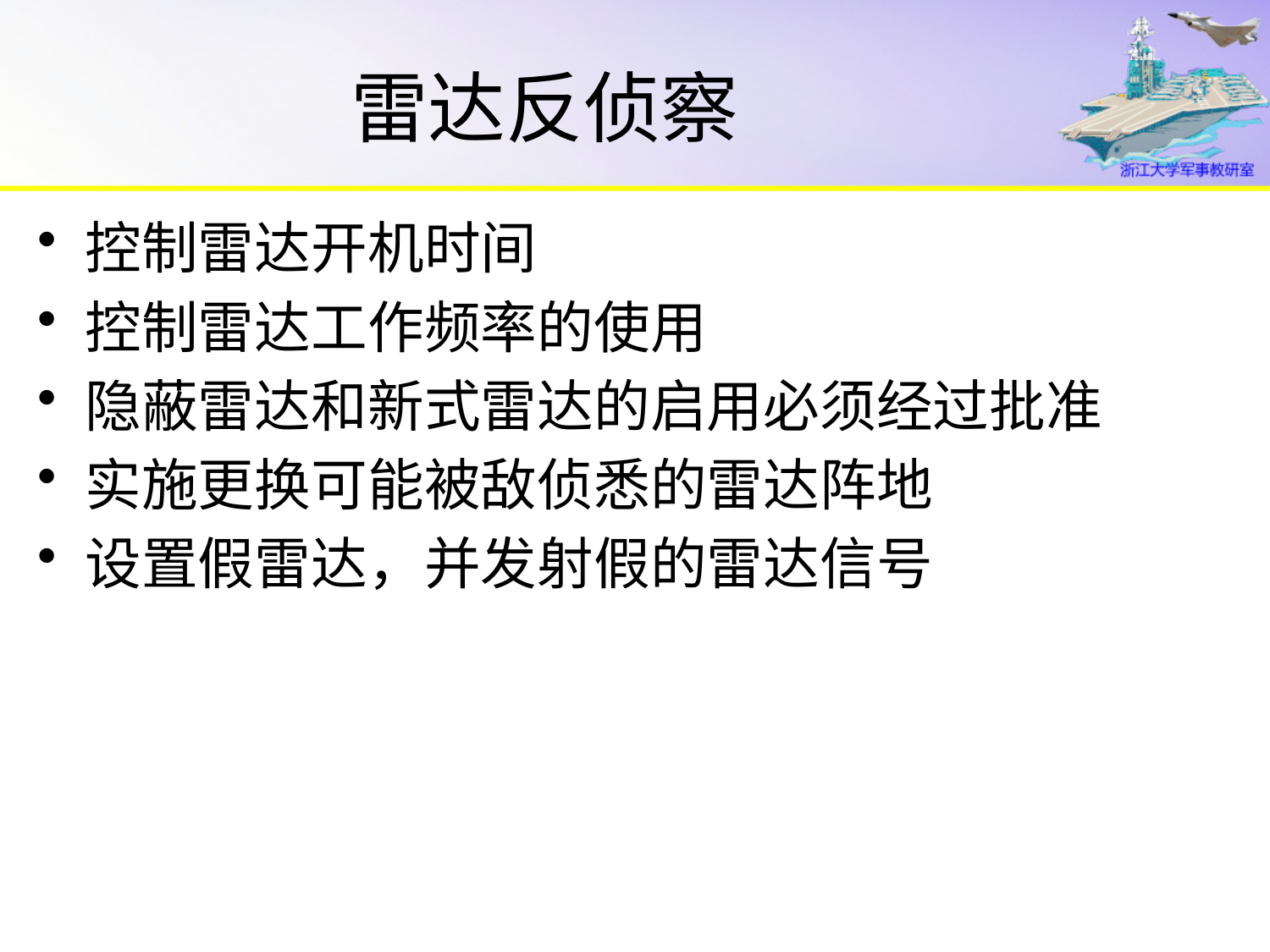

# 雷达反侦察
控制雷达开机时间
控制雷达工作频率的使用
隐蔽雷达和新式雷达的启用必须经过批准
实施更换可能被敌侦悉的雷达阵地
设置假雷达，并发射假的雷达信号